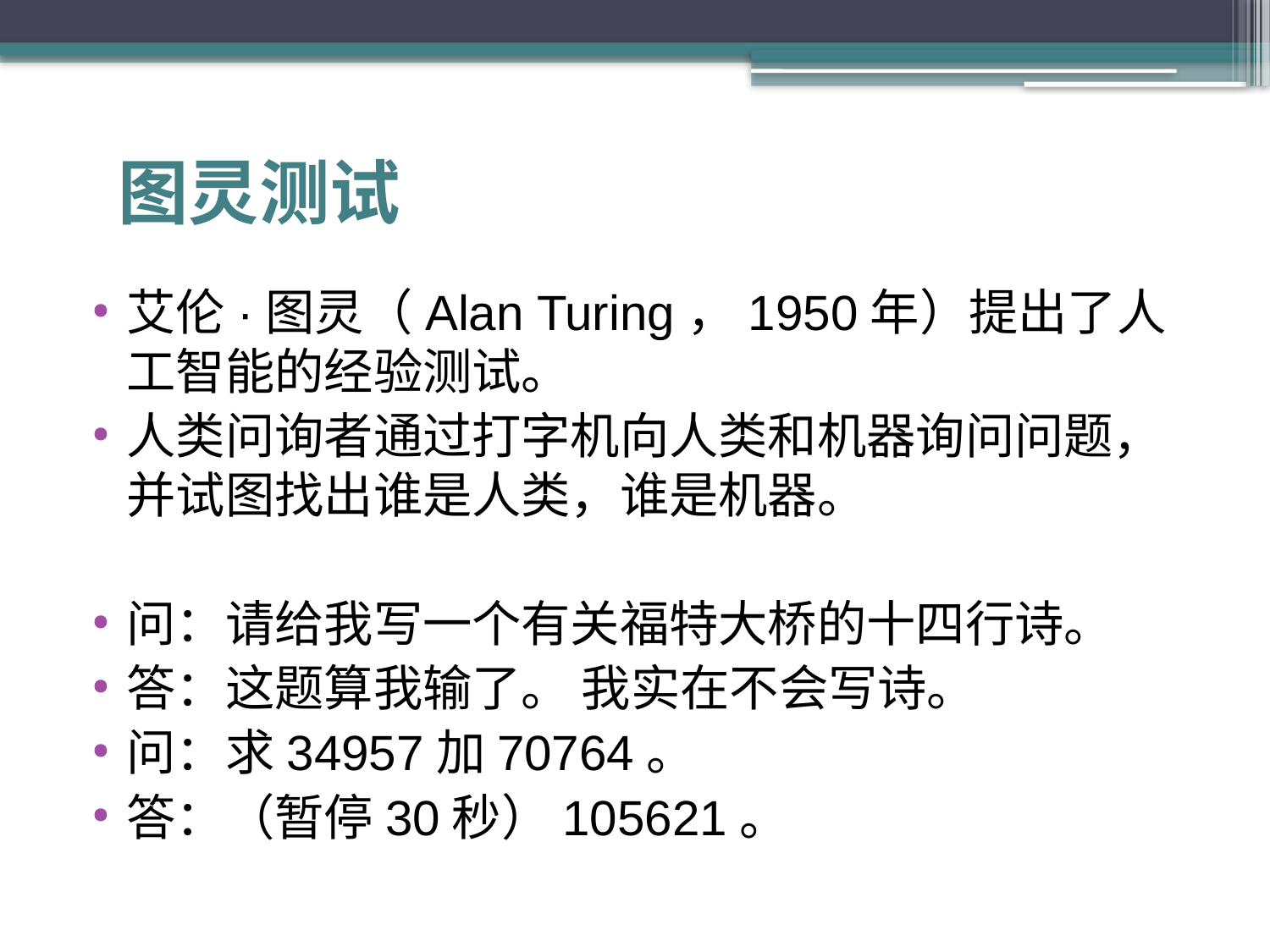

# 图灵测试
艾伦·图灵（Alan Turing，1950年）提出了人工智能的经验测试。
人类问询者通过打字机向人类和机器询问问题，并试图找出谁是人类，谁是机器。

问：请给我写一个有关福特大桥的十四行诗。
答：这题算我输了。 我实在不会写诗。
问：求34957加70764。
答：（暂停30秒）105621。